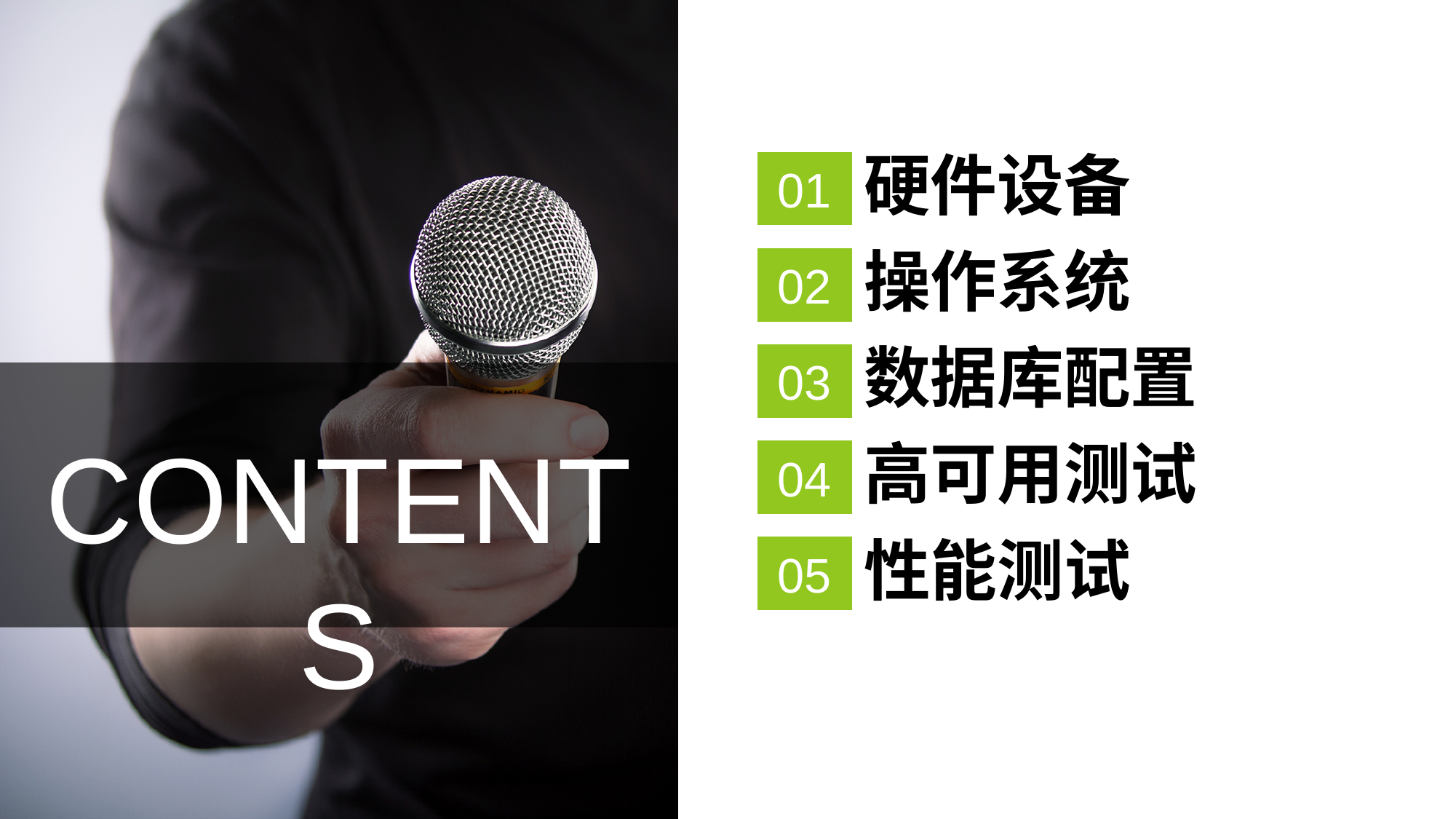

硬件设备
01
操作系统
02
数据库配置
03
高可用测试
04
性能测试
05